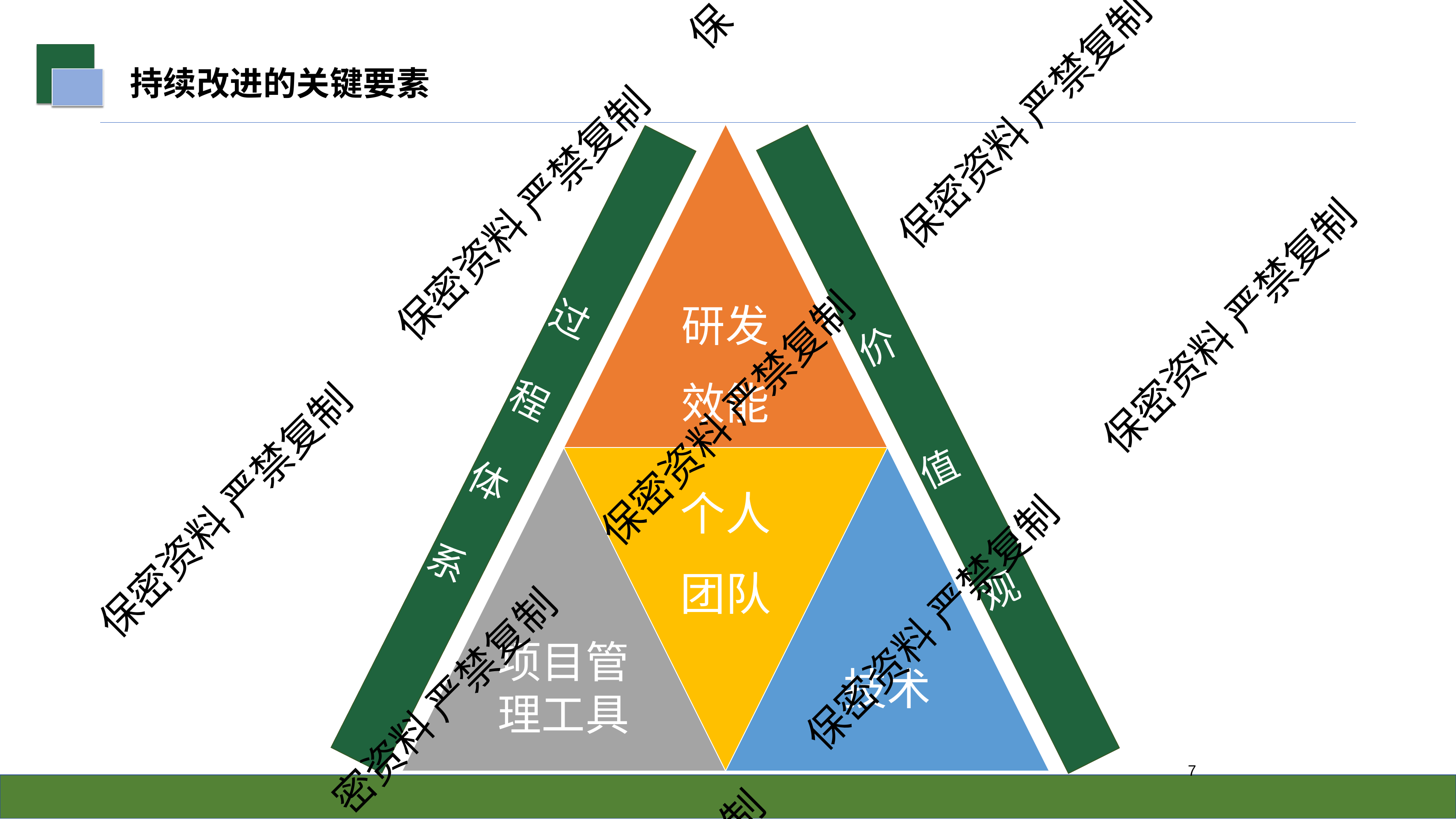

保
持续改进的关键要素
保密资料 严禁复制

保密资料 严禁复制
# 研发 效能
保密资料 严禁复制
过
价
程
保密资料 严禁复制

值
个人 团队
体
保密资料 严禁复制
系
观
保密资料 严禁复制
项目管 理工具
技术
密资料 严禁复制
7
制